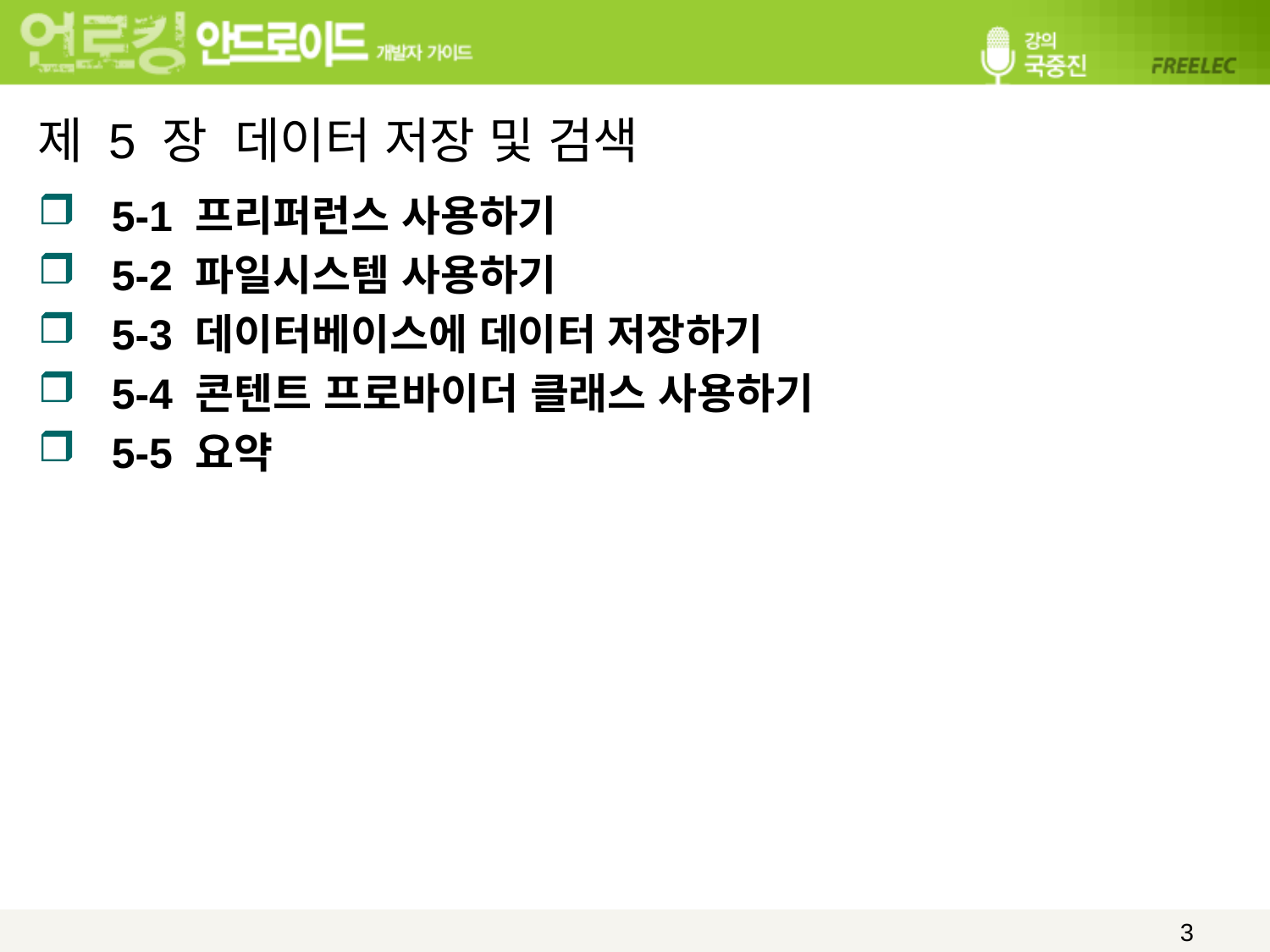

# 제 5 장  데이터 저장 및 검색
5-1 프리퍼런스 사용하기
5-2 파일시스템 사용하기
5-3 데이터베이스에 데이터 저장하기
5-4 콘텐트 프로바이더 클래스 사용하기
5-5 요약
3